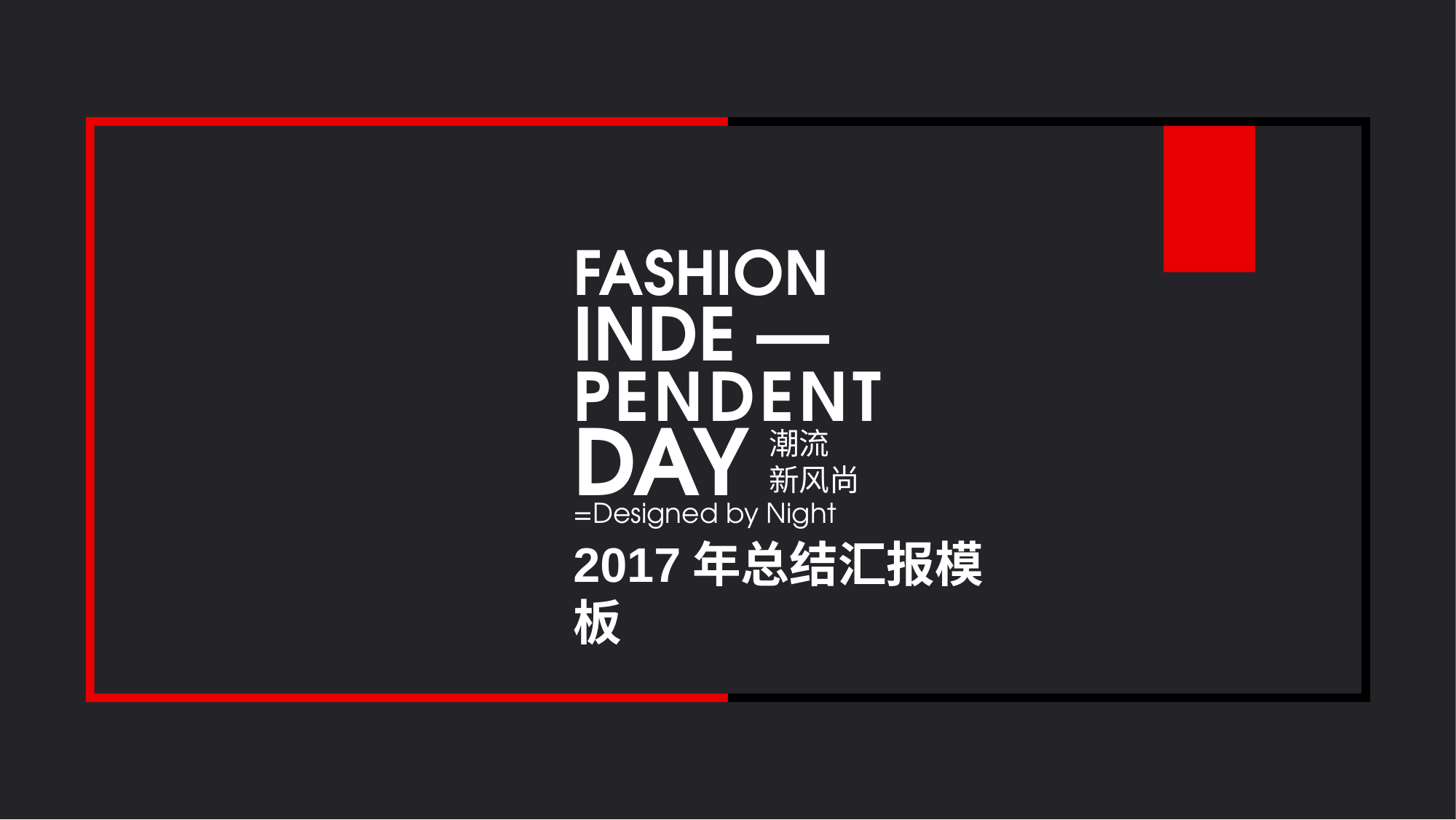

FASHION
INDE —
PENDENT
DAY
潮流
新风尚
=Designed by Night
2017年总结汇报模板